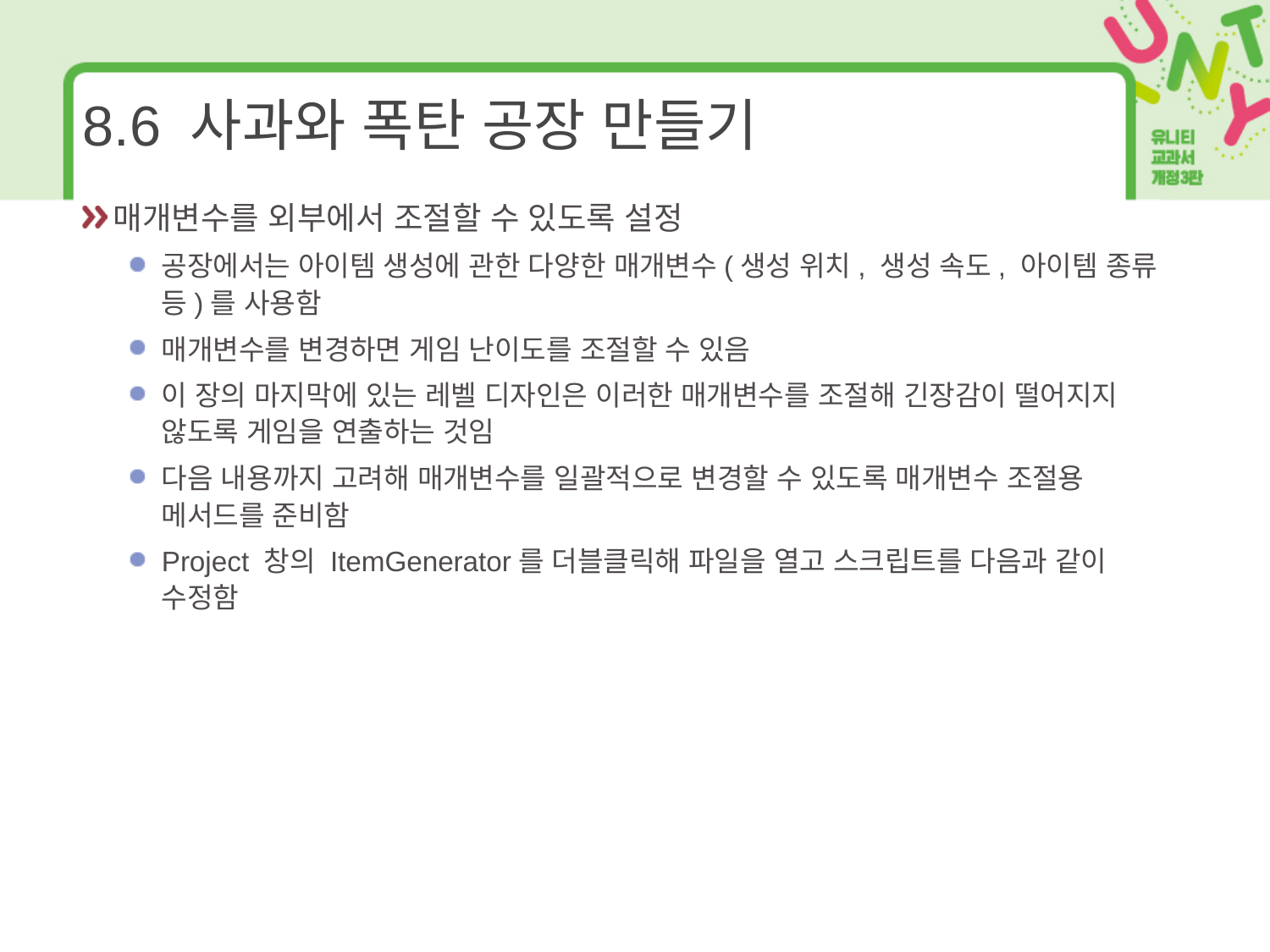

# 8.6 사과와 폭탄 공장 만들기
매개변수를 외부에서 조절할 수 있도록 설정
공장에서는 아이템 생성에 관한 다양한 매개변수(생성 위치, 생성 속도, 아이템 종류 등)를 사용함
매개변수를 변경하면 게임 난이도를 조절할 수 있음
이 장의 마지막에 있는 레벨 디자인은 이러한 매개변수를 조절해 긴장감이 떨어지지 않도록 게임을 연출하는 것임
다음 내용까지 고려해 매개변수를 일괄적으로 변경할 수 있도록 매개변수 조절용 메서드를 준비함
Project 창의 ItemGenerator를 더블클릭해 파일을 열고 스크립트를 다음과 같이 수정함